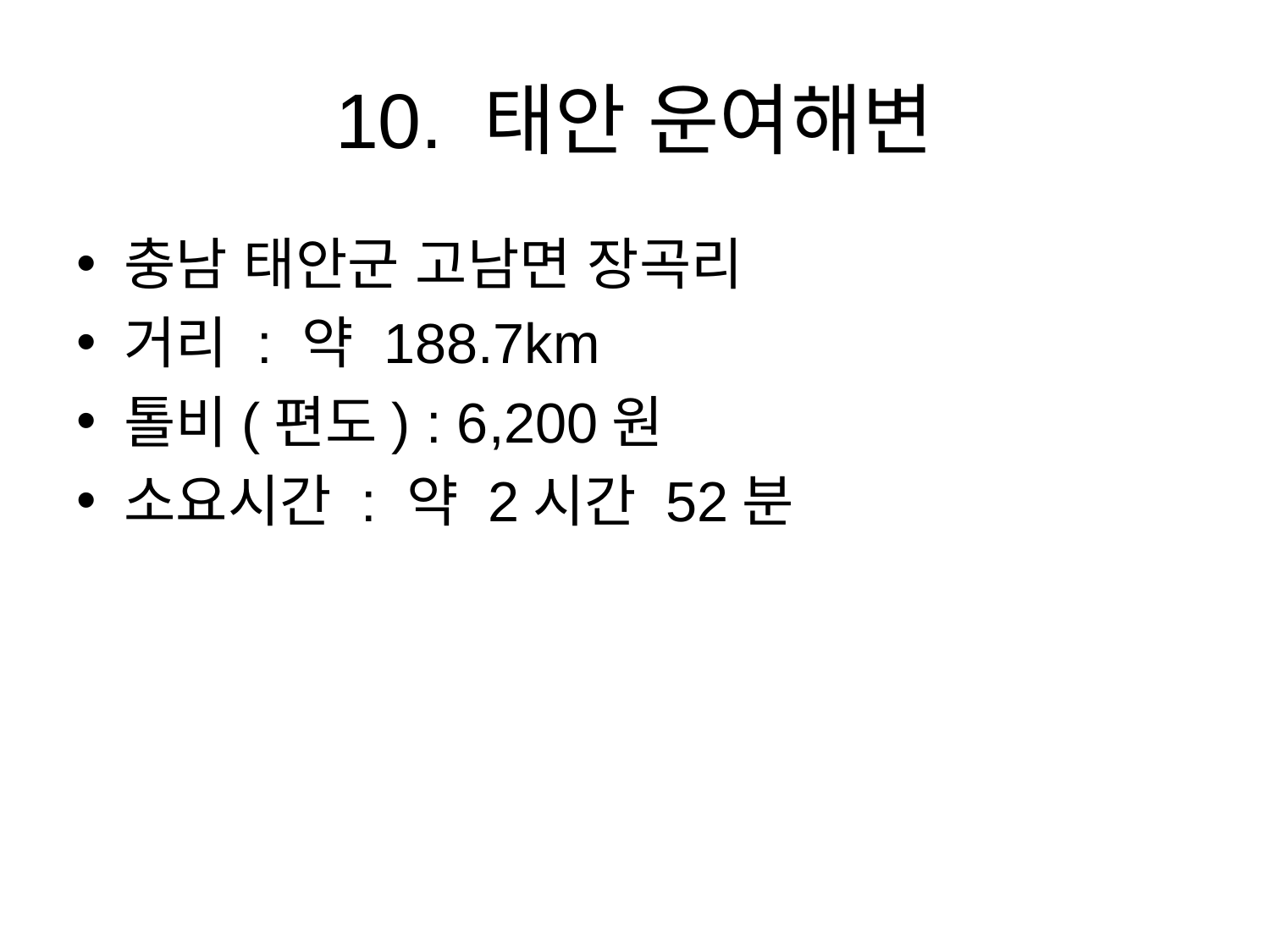

# 10. 태안 운여해변
충남 태안군 고남면 장곡리
거리 : 약 188.7km
톨비(편도) : 6,200원
소요시간 : 약 2시간 52분